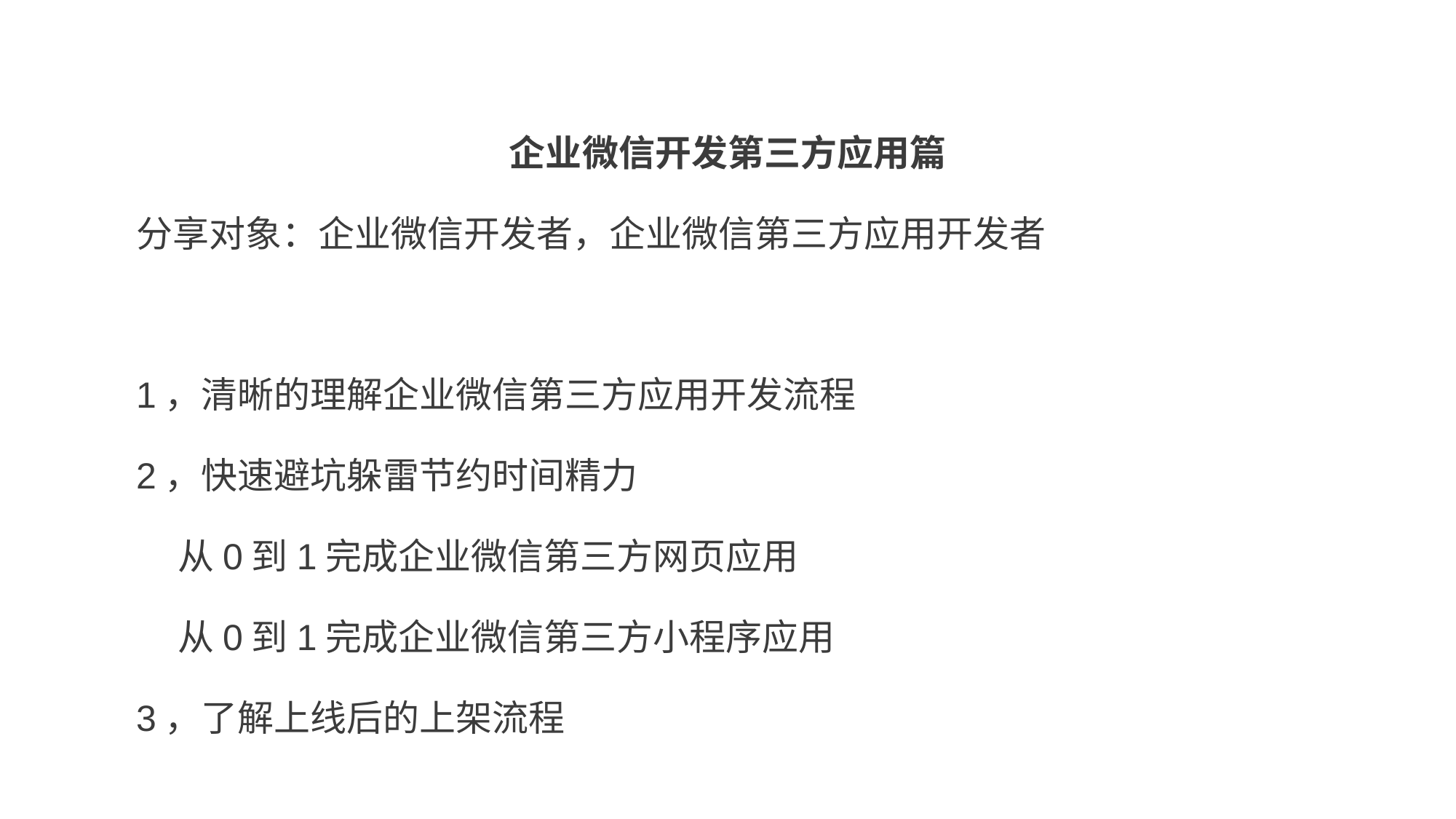

企业微信开发第三方应用篇
分享对象：企业微信开发者，企业微信第三方应用开发者

1，清晰的理解企业微信第三方应用开发流程
2，快速避坑躲雷节约时间精力
    从0到1完成企业微信第三方网页应用
    从0到1完成企业微信第三方小程序应用
3，了解上线后的上架流程